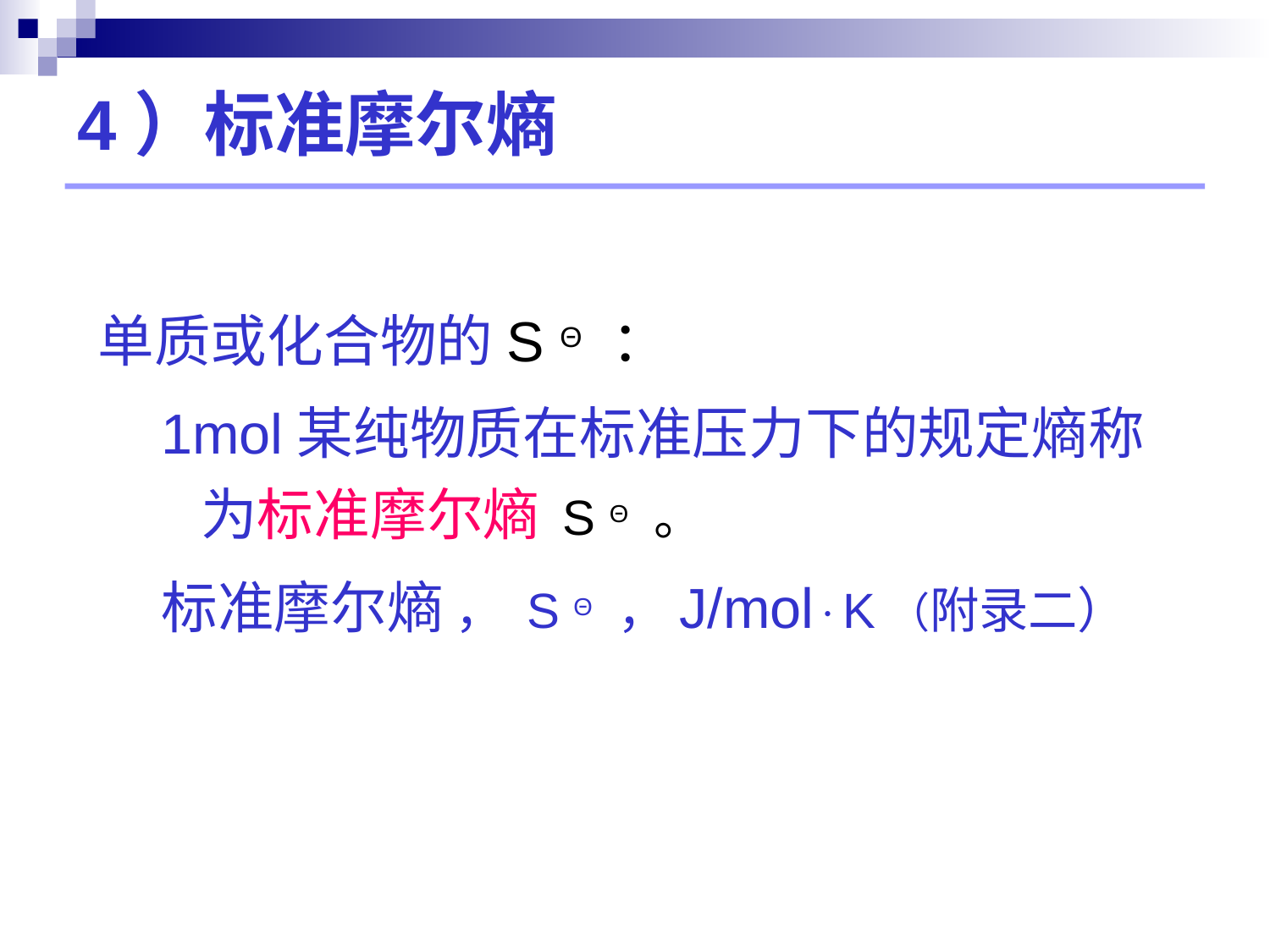

# 4）标准摩尔熵

单质或化合物的S Θ ：
1mol某纯物质在标准压力下的规定熵称为标准摩尔熵 S Θ 。
标准摩尔熵 ， S Θ ，J/mol⋅K（附录二）